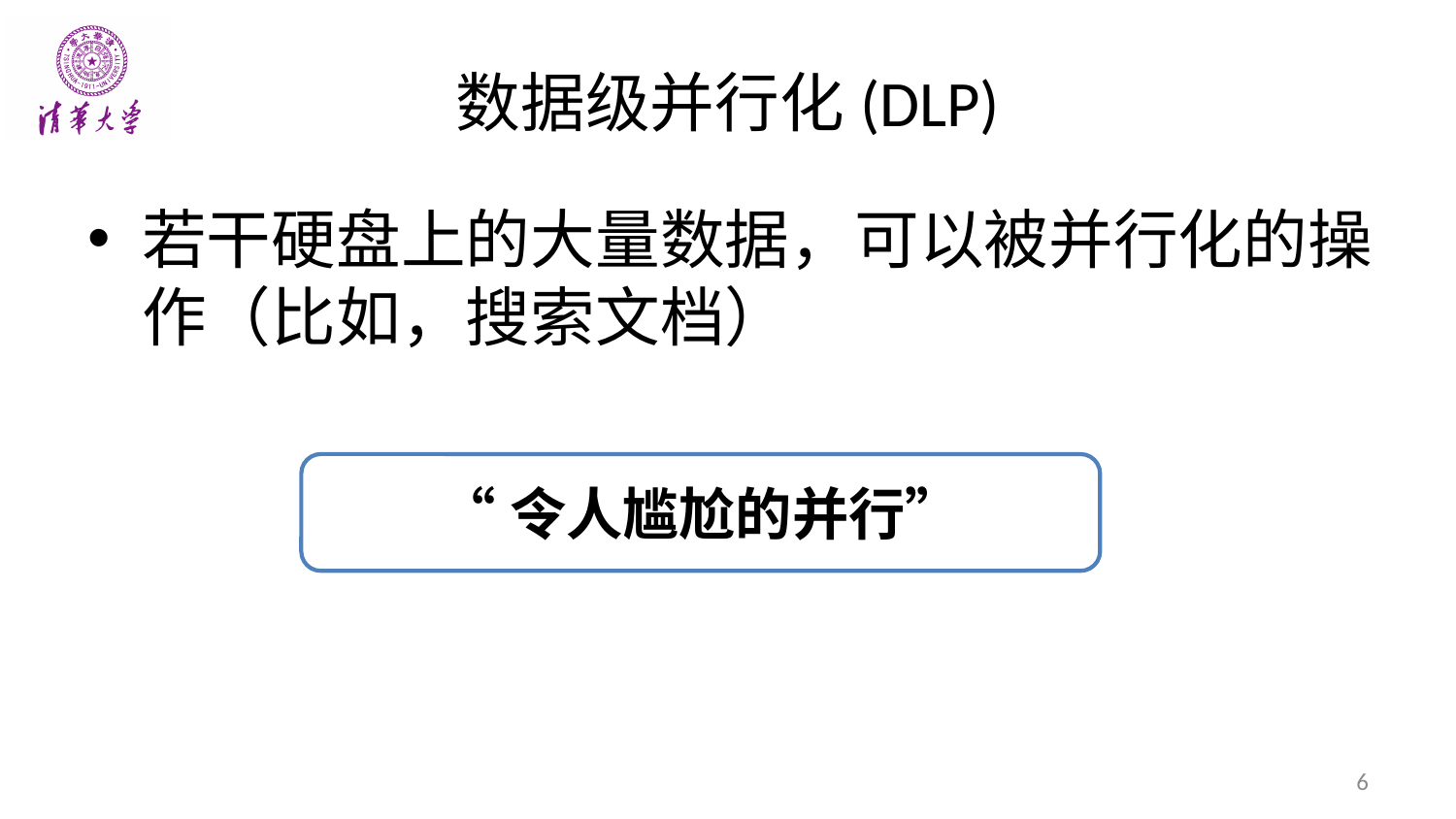

# 数据级并行化(DLP)
若干硬盘上的大量数据，可以被并行化的操作（比如，搜索文档）
“令人尴尬的并行”
6